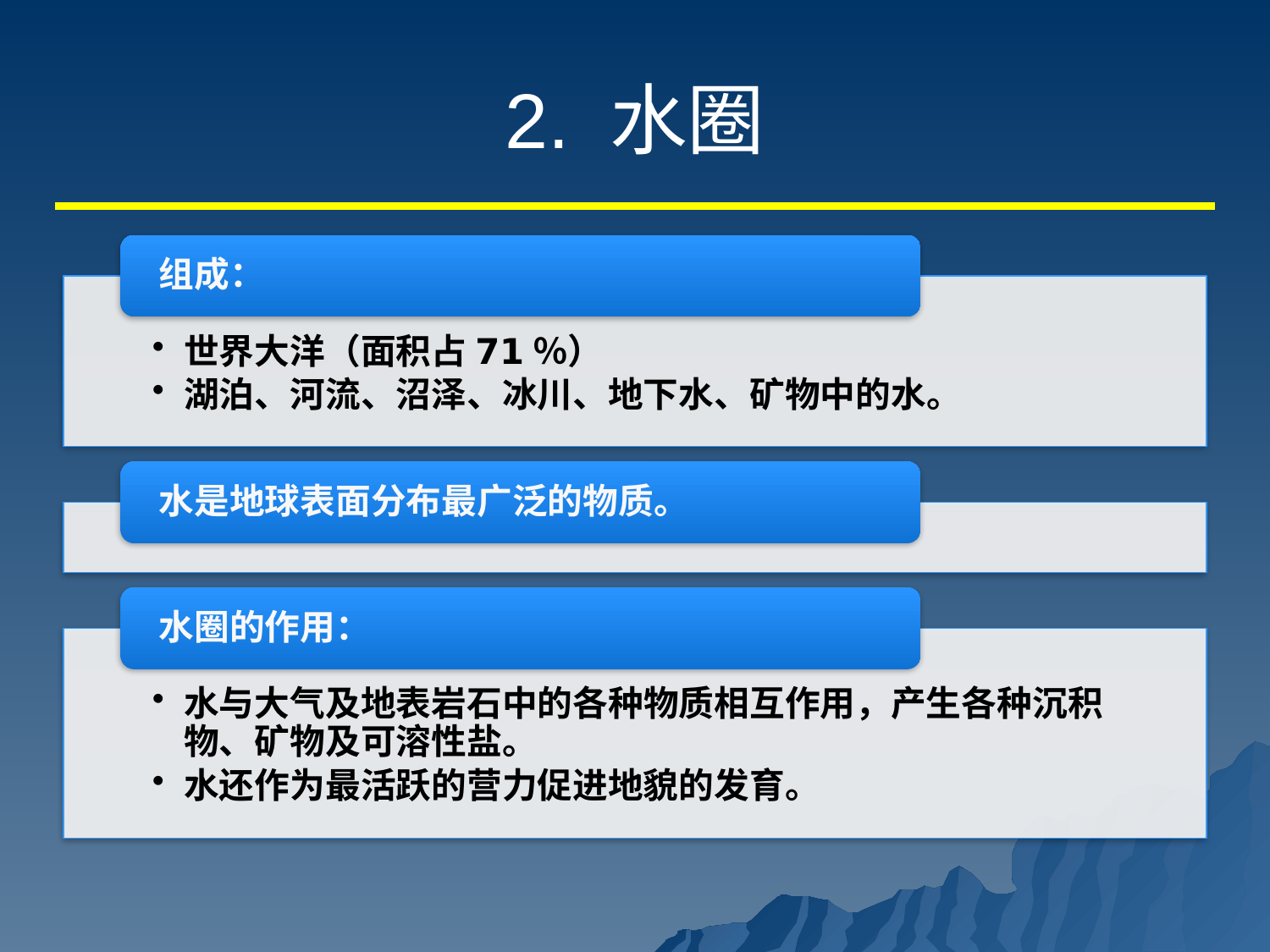

# 2. 水圈
世界大洋（面积占71％）
湖泊、河流、沼泽、冰川、地下水、矿物中的水。
组成：
水是地球表面分布最广泛的物质。
水与大气及地表岩石中的各种物质相互作用，产生各种沉积物、矿物及可溶性盐。
水还作为最活跃的营力促进地貌的发育。
水圈的作用：